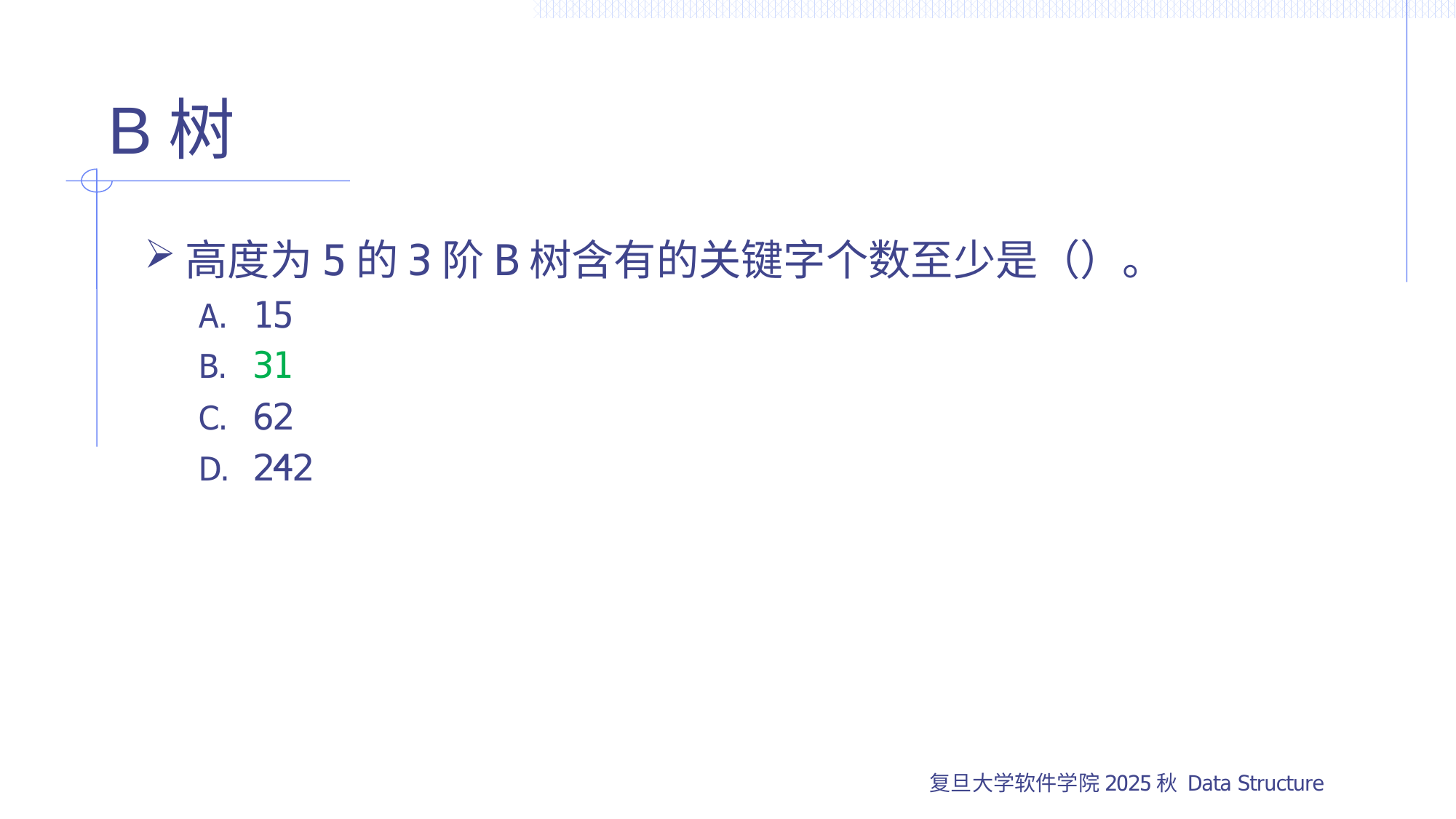

# B树
高度为5的3阶B树含有的关键字个数至少是（）。
15
31
62
242